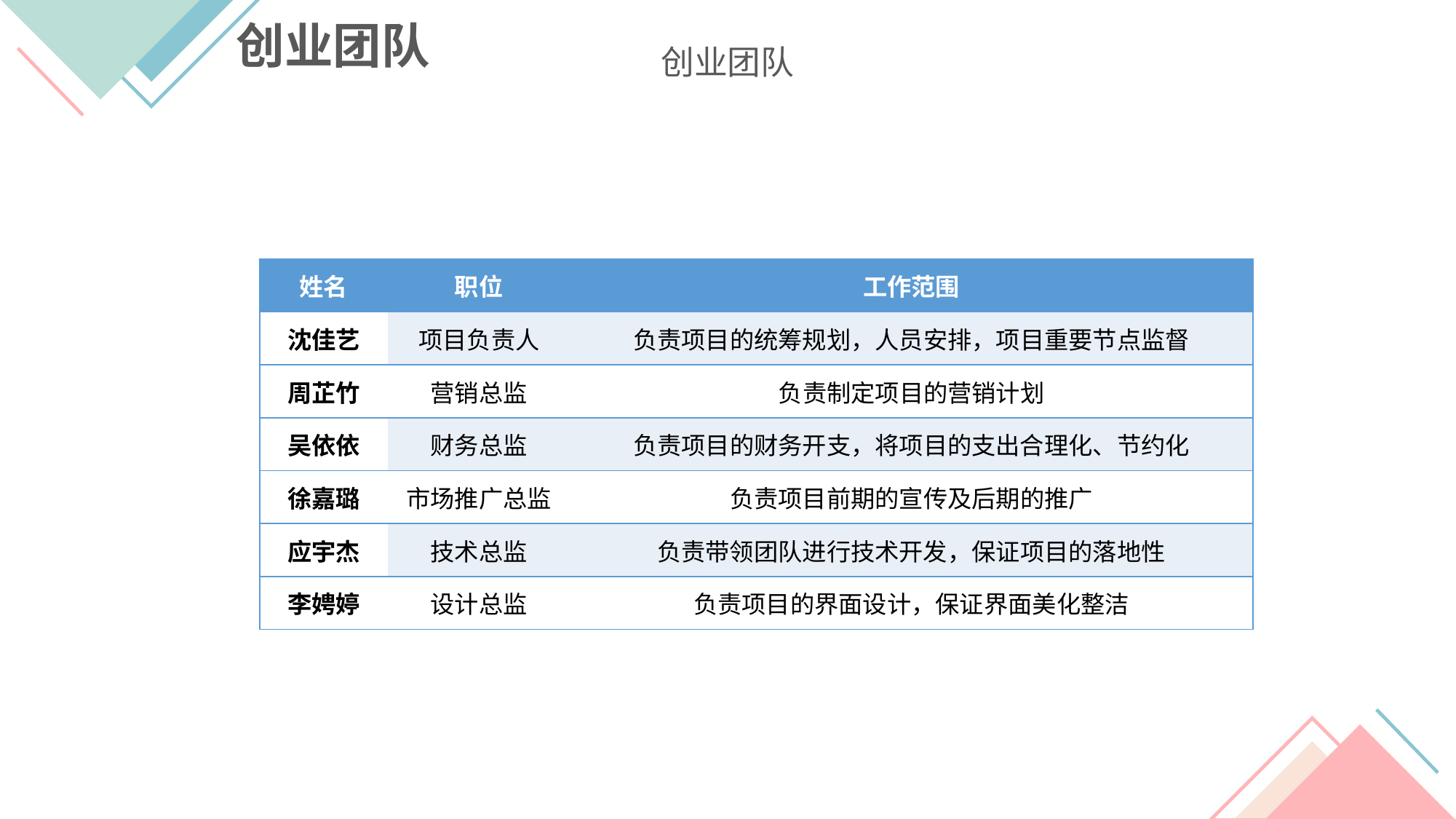

创业团队
创业团队
| 姓名 | 职位 | 工作范围 |
| --- | --- | --- |
| 沈佳艺 | 项目负责人 | 负责项目的统筹规划，人员安排，项目重要节点监督 |
| 周芷竹 | 营销总监 | 负责制定项目的营销计划 |
| 吴依依 | 财务总监 | 负责项目的财务开支，将项目的支出合理化、节约化 |
| 徐嘉璐 | 市场推广总监 | 负责项目前期的宣传及后期的推广 |
| 应宇杰 | 技术总监 | 负责带领团队进行技术开发，保证项目的落地性 |
| 李娉婷 | 设计总监 | 负责项目的界面设计，保证界面美化整洁 |